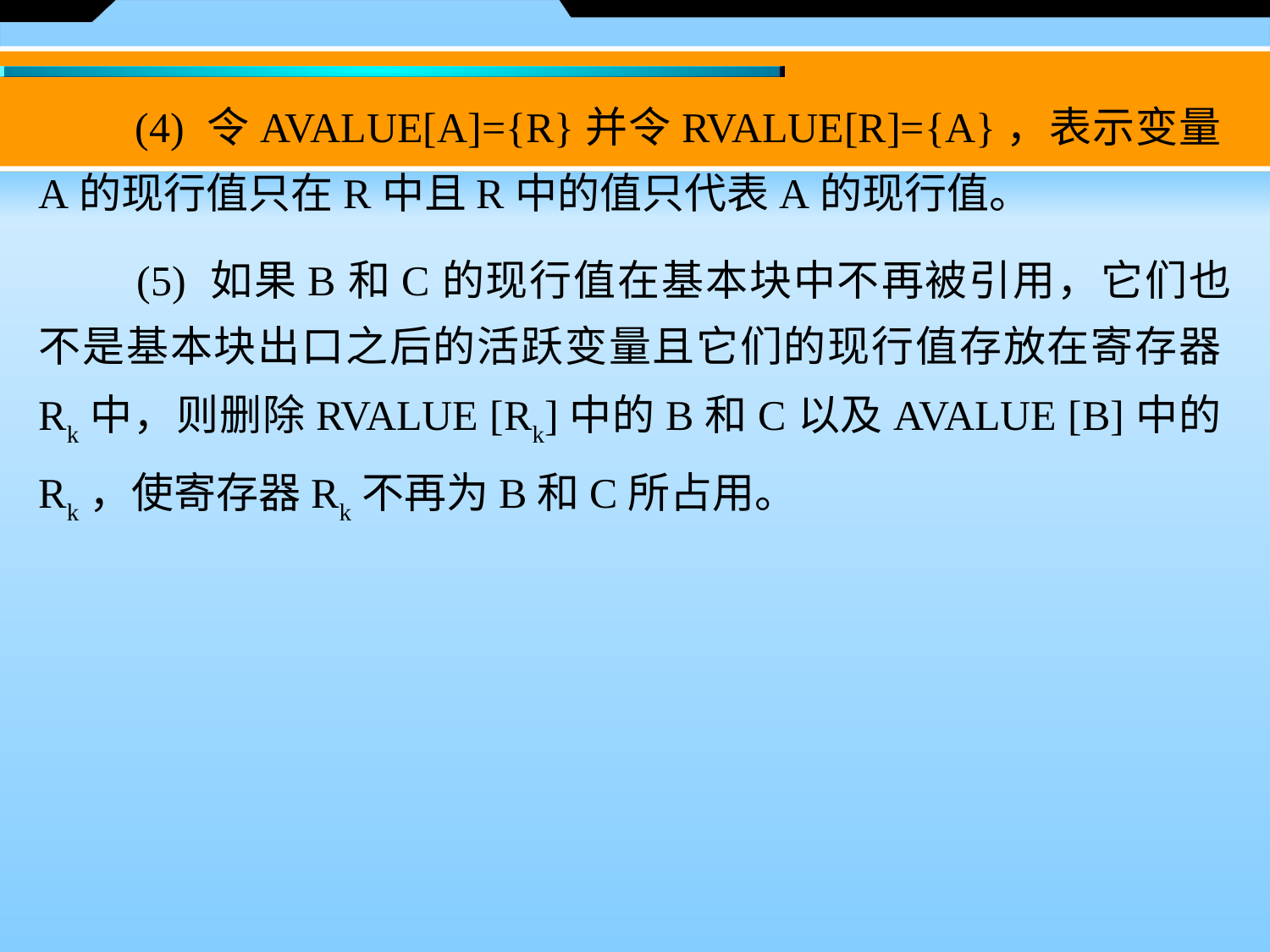

(4) 令AVALUE[A]={R}并令RVALUE[R]={A}，表示变量A的现行值只在R中且R中的值只代表A的现行值。
　　(5) 如果B和C的现行值在基本块中不再被引用，它们也不是基本块出口之后的活跃变量且它们的现行值存放在寄存器Rk中，则删除RVALUE [Rk]中的B和C以及AVALUE [B]中的Rk，使寄存器Rk不再为B和C所占用。